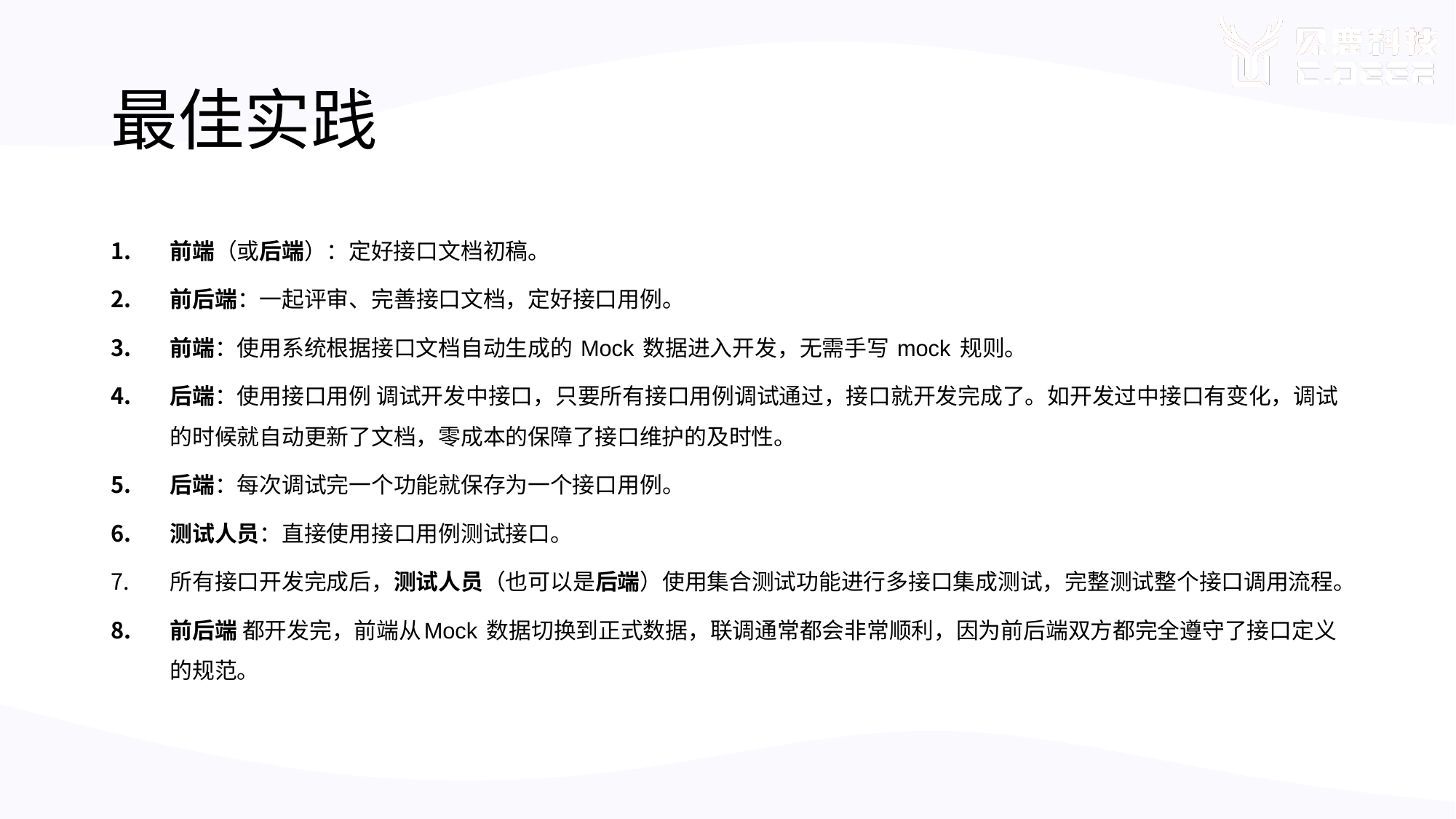

# 最佳实践
前端（或后端）：定好接口文档初稿。
前后端：一起评审、完善接口文档，定好接口用例。
前端：使用系统根据接口文档自动生成的 Mock 数据进入开发，无需手写 mock 规则。
后端：使用接口用例 调试开发中接口，只要所有接口用例调试通过，接口就开发完成了。如开发过中接口有变化，调试的时候就自动更新了文档，零成本的保障了接口维护的及时性。
后端：每次调试完一个功能就保存为一个接口用例。
测试人员：直接使用接口用例测试接口。
所有接口开发完成后，测试人员（也可以是后端）使用集合测试功能进行多接口集成测试，完整测试整个接口调用流程。
前后端 都开发完，前端从Mock 数据切换到正式数据，联调通常都会非常顺利，因为前后端双方都完全遵守了接口定义的规范。